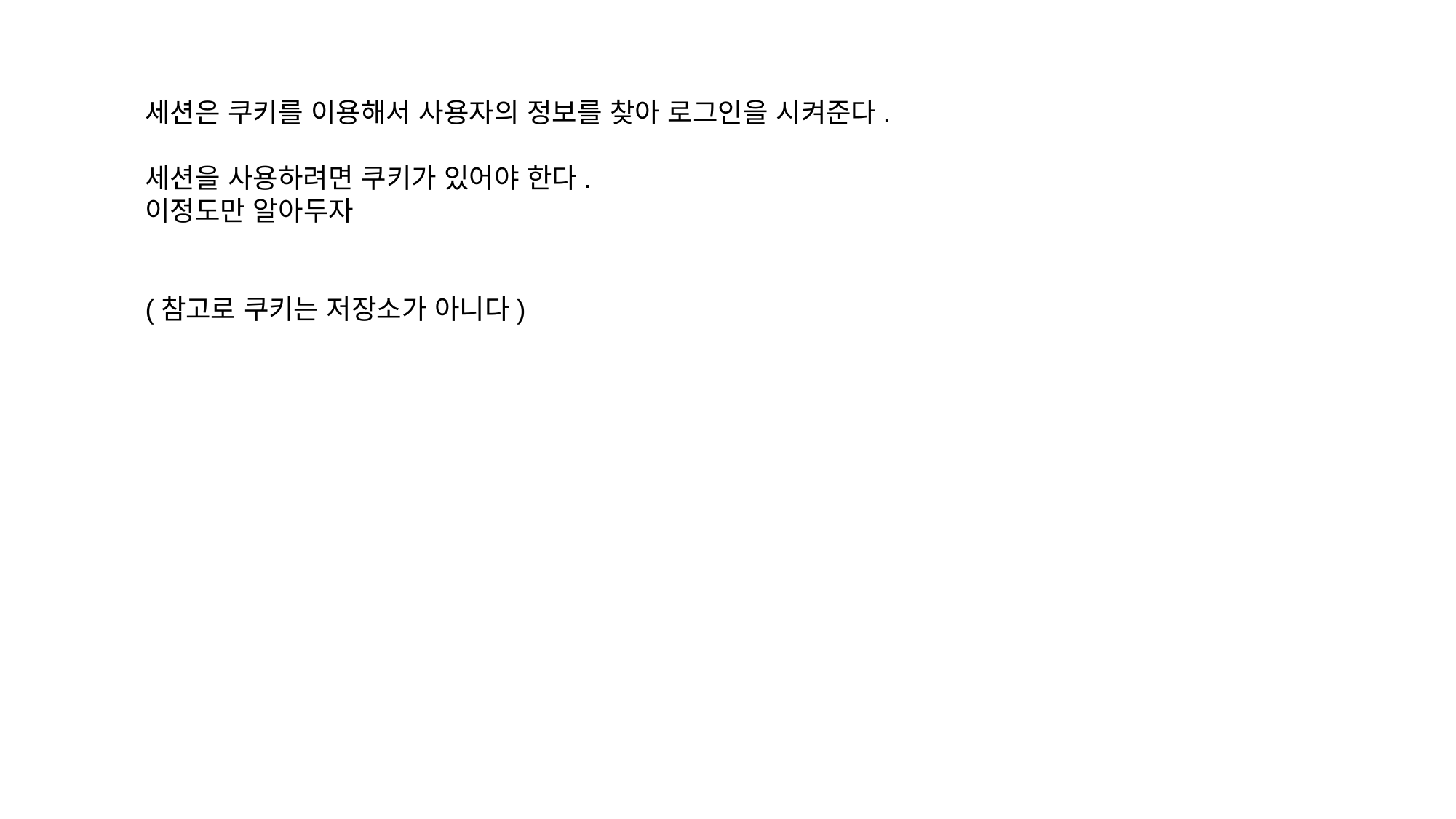

세션은 쿠키를 이용해서 사용자의 정보를 찾아 로그인을 시켜준다.

세션을 사용하려면 쿠키가 있어야 한다.
이정도만 알아두자

(참고로 쿠키는 저장소가 아니다)